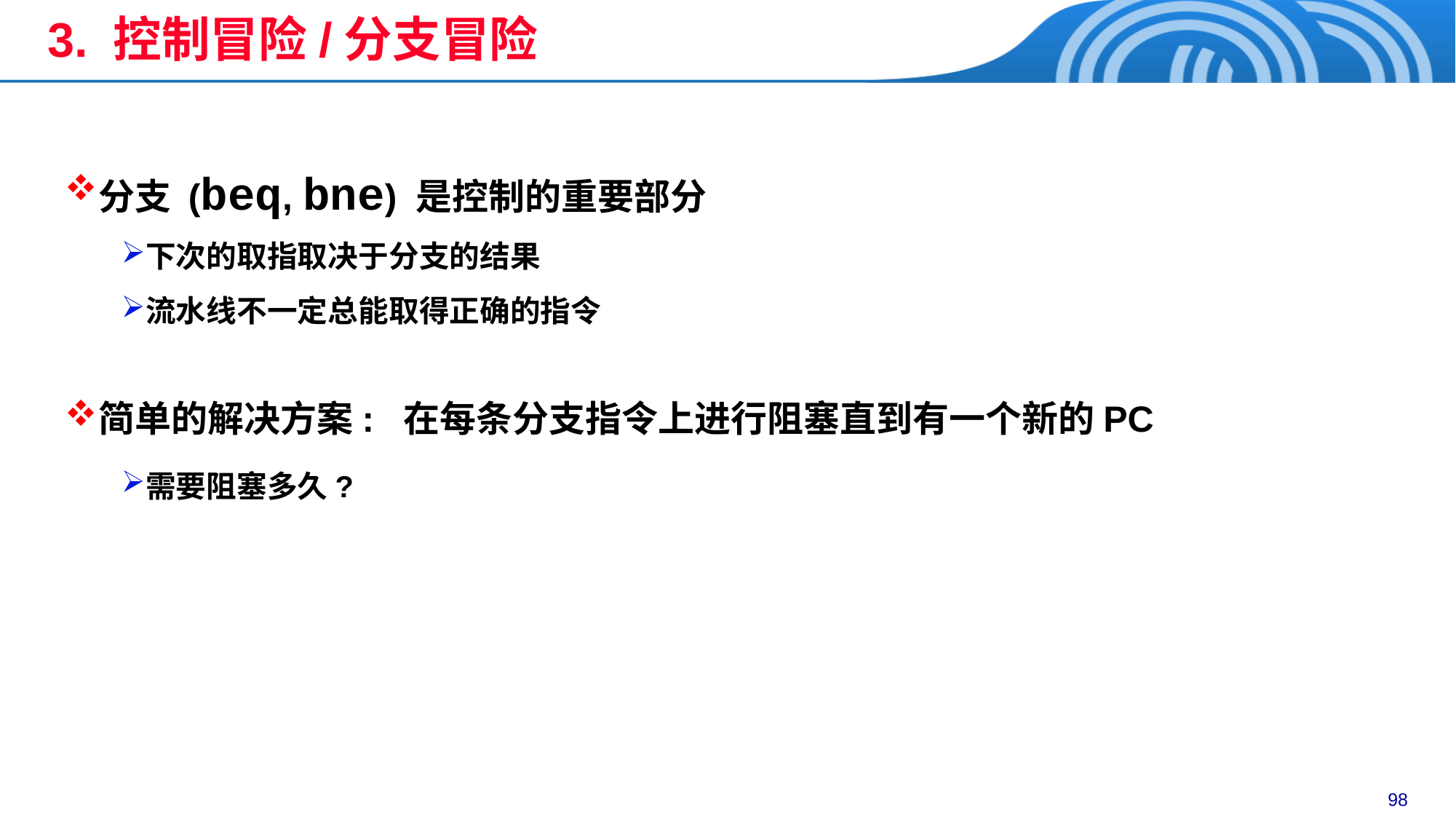

3. 控制冒险/分支冒险
分支 (beq, bne) 是控制的重要部分
下次的取指取决于分支的结果
流水线不一定总能取得正确的指令
简单的解决方案:  在每条分支指令上进行阻塞直到有一个新的PC
需要阻塞多久?